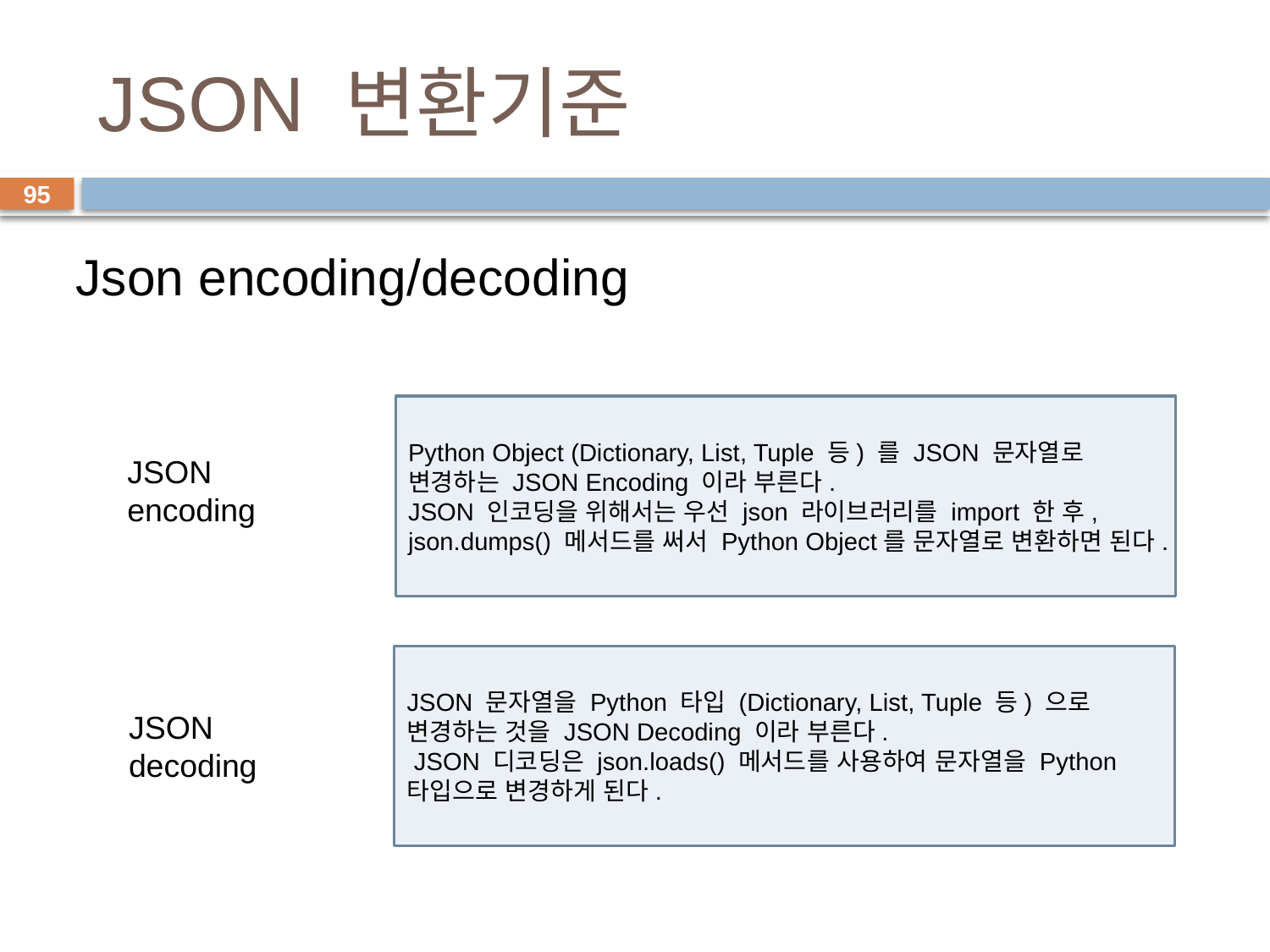

# JSON 변환기준
95
Json encoding/decoding
Python Object (Dictionary, List, Tuple 등) 를 JSON 문자열로 변경하는 JSON Encoding 이라 부른다.
JSON 인코딩을 위해서는 우선 json 라이브러리를 import 한 후, json.dumps() 메서드를 써서 Python Object를 문자열로 변환하면 된다.
JSON encoding
JSON 문자열을 Python 타입 (Dictionary, List, Tuple 등) 으로 변경하는 것을 JSON Decoding 이라 부른다.
 JSON 디코딩은 json.loads() 메서드를 사용하여 문자열을 Python 타입으로 변경하게 된다.
JSON decoding